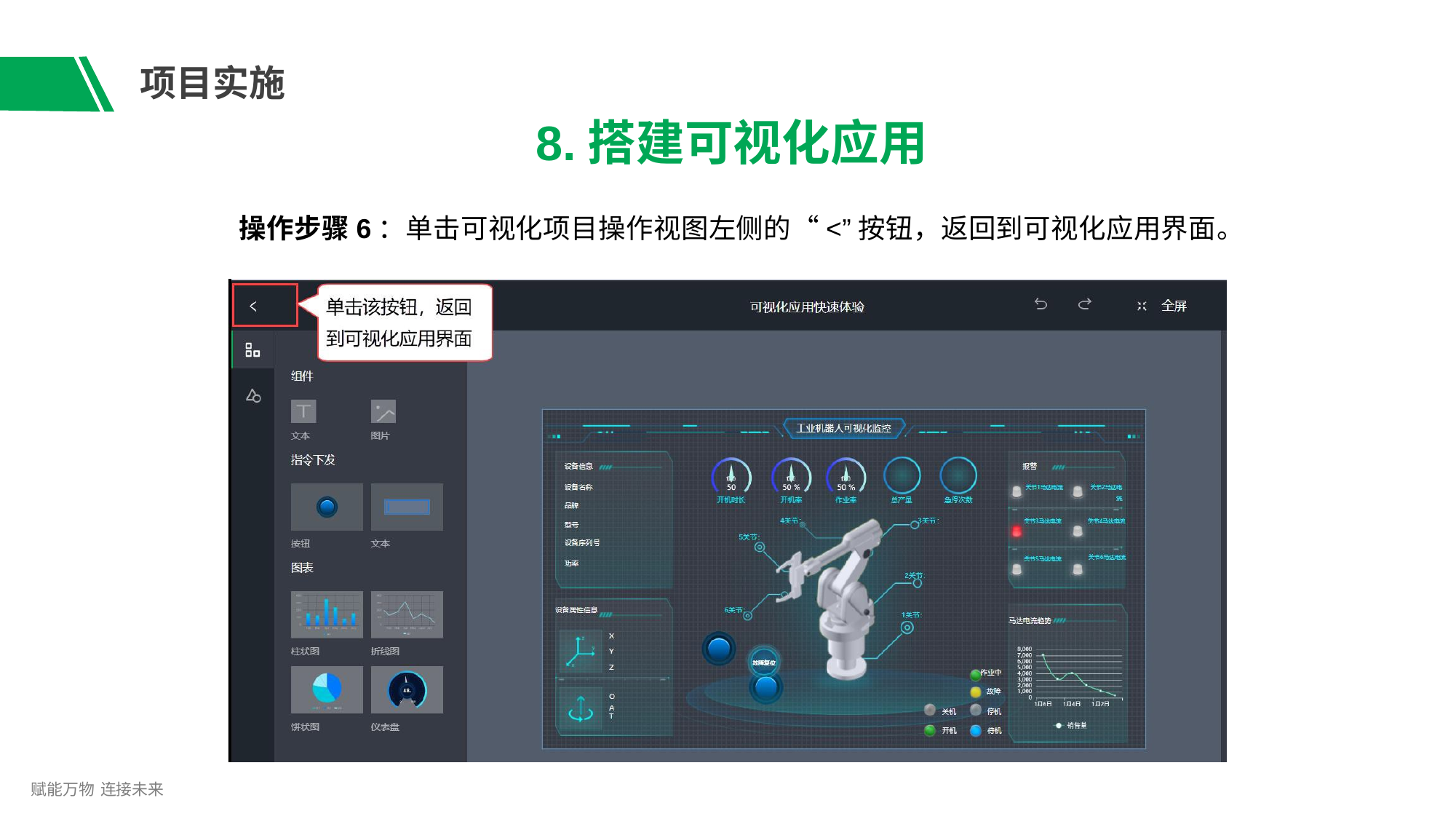

# 项目实施
8.搭建可视化应用
操作步骤6：单击可视化项目操作视图左侧的“<”按钮，返回到可视化应用界面。

赋能万物 连接未来